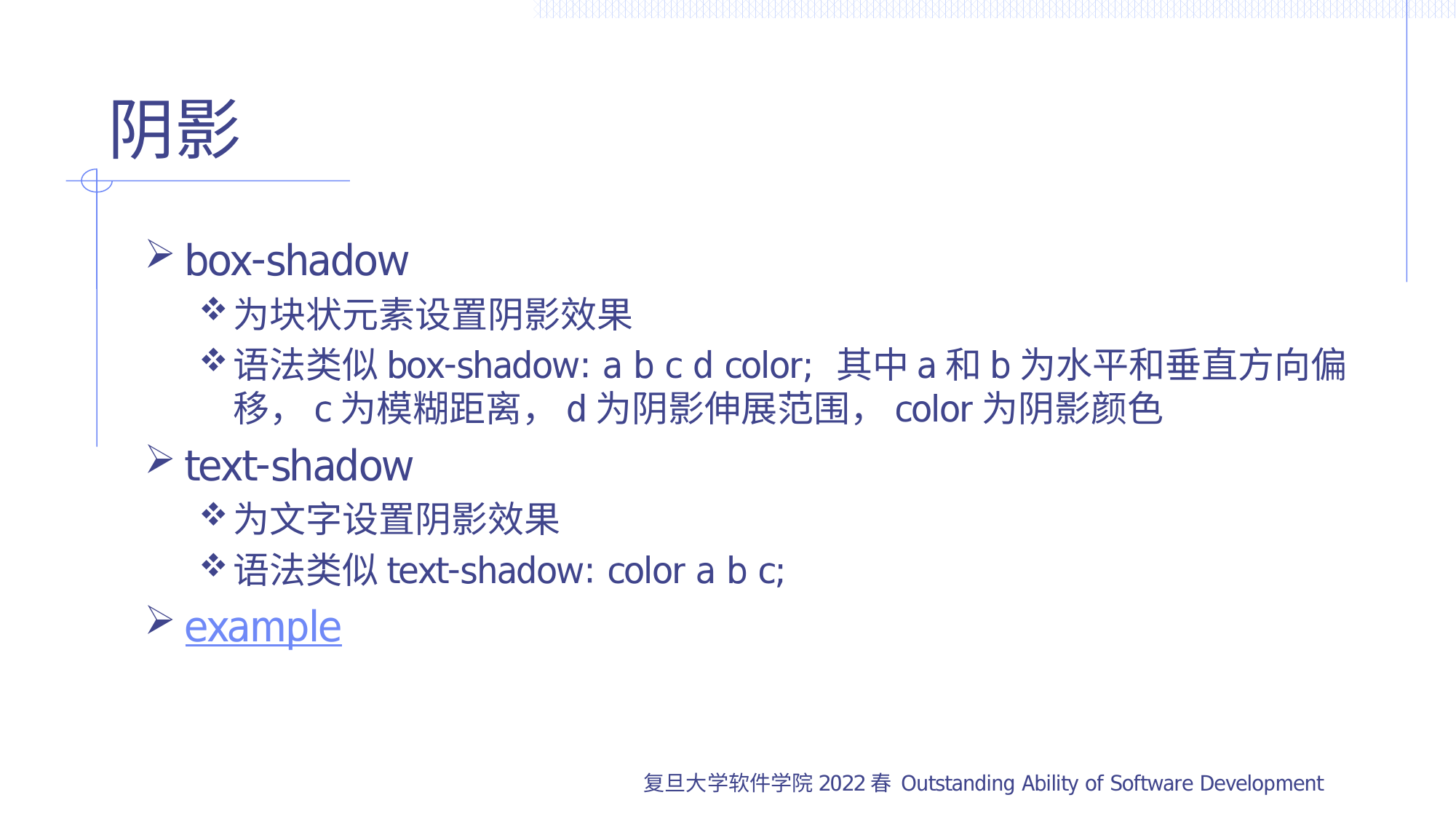

# 阴影
box-shadow
为块状元素设置阴影效果
语法类似box-shadow: a b c d color; 其中a和b为水平和垂直方向偏移，c为模糊距离，d为阴影伸展范围，color为阴影颜色
text-shadow
为文字设置阴影效果
语法类似text-shadow: color a b c;
example